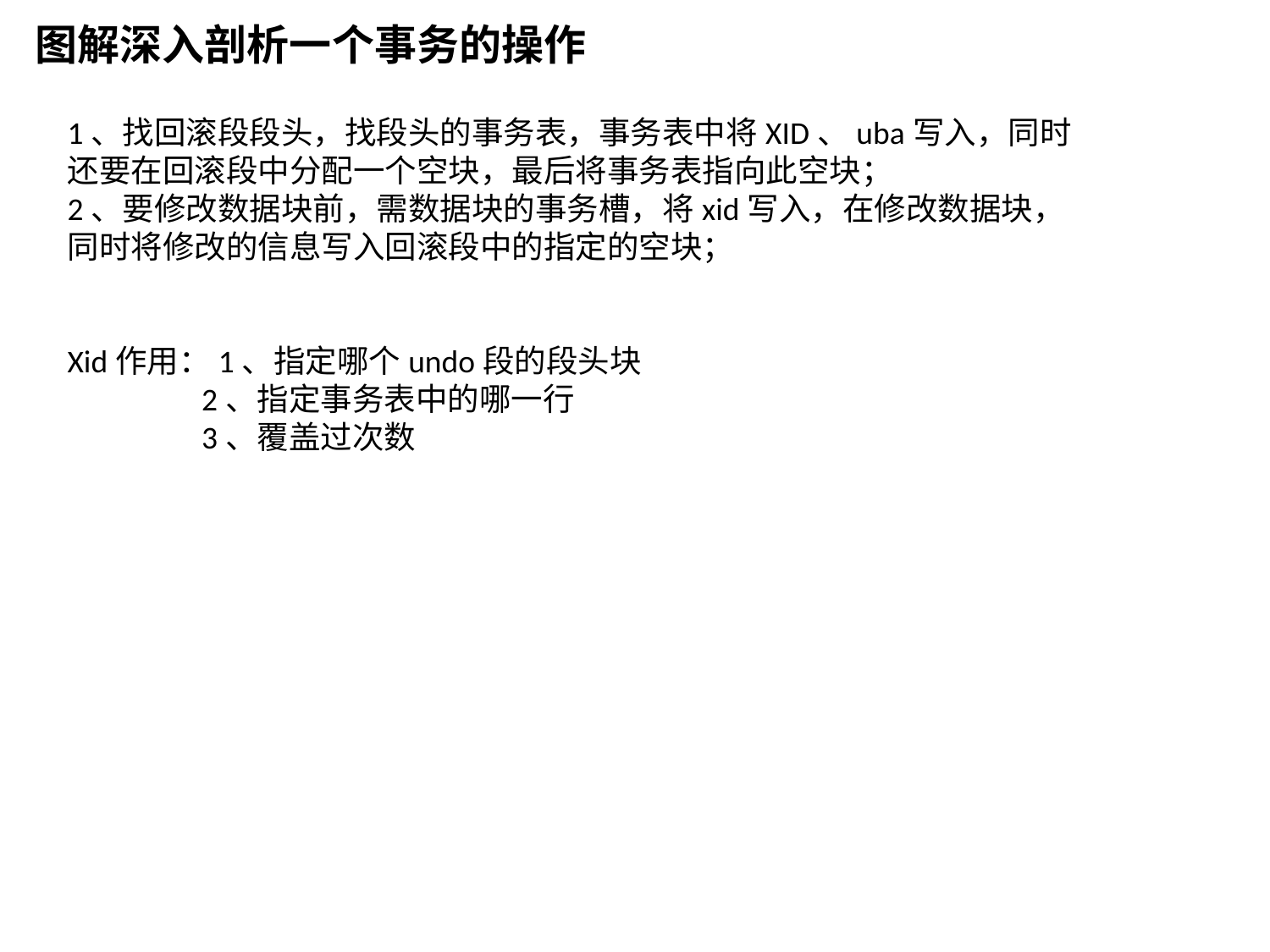

图解深入剖析一个事务的操作
1、找回滚段段头，找段头的事务表，事务表中将XID、uba写入，同时还要在回滚段中分配一个空块，最后将事务表指向此空块；
2、要修改数据块前，需数据块的事务槽，将xid写入，在修改数据块，同时将修改的信息写入回滚段中的指定的空块；

Xid作用：1、指定哪个undo段的段头块
	 2、指定事务表中的哪一行
	 3、覆盖过次数